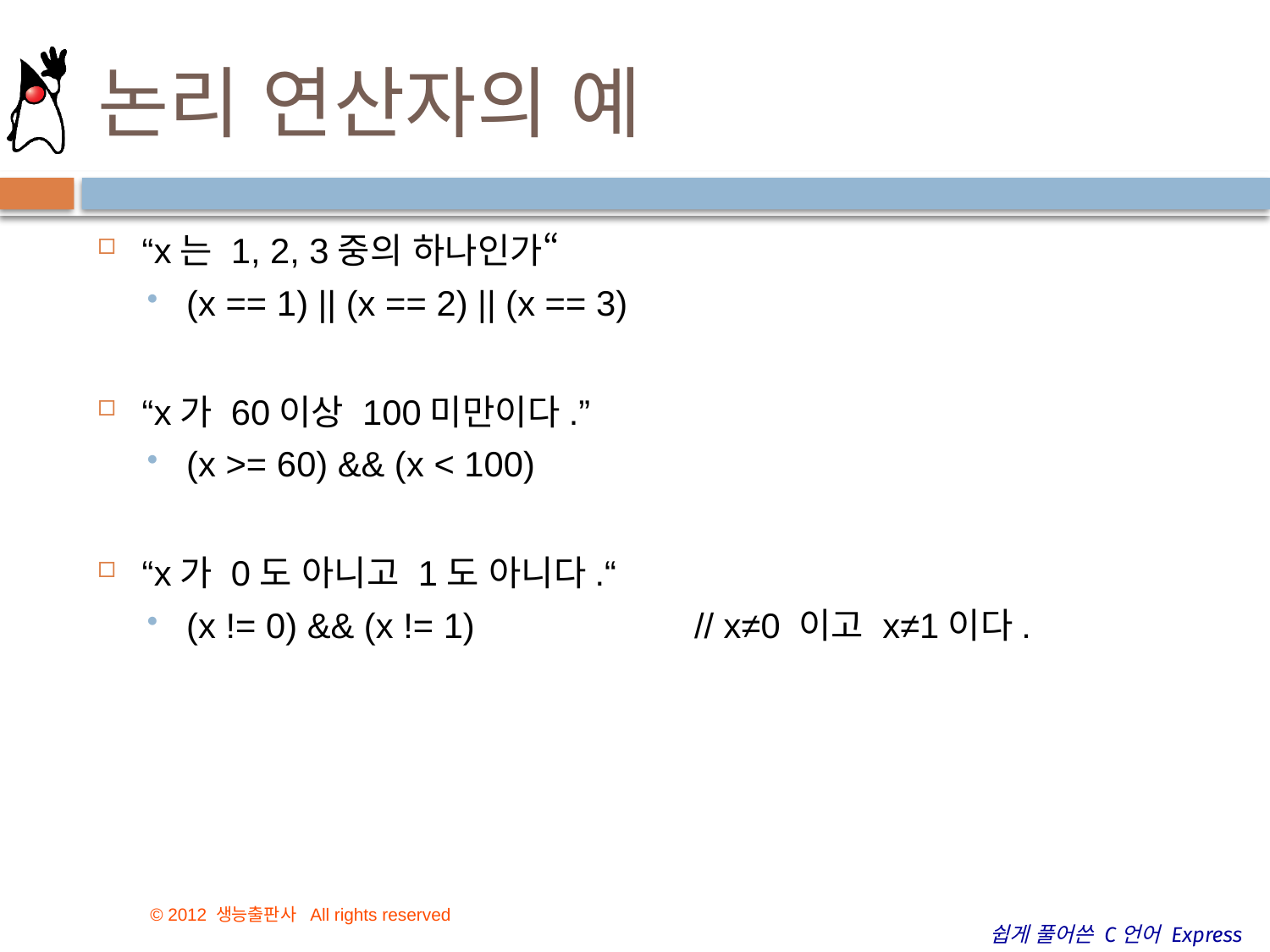

# 논리 연산자의 예
“x는 1, 2, 3중의 하나인가“
(x == 1) || (x == 2) || (x == 3)

“x가 60이상 100미만이다.”
(x >= 60) && (x < 100)

“x가 0도 아니고 1도 아니다.“
(x != 0) && (x != 1)		// x≠0 이고 x≠1이다.